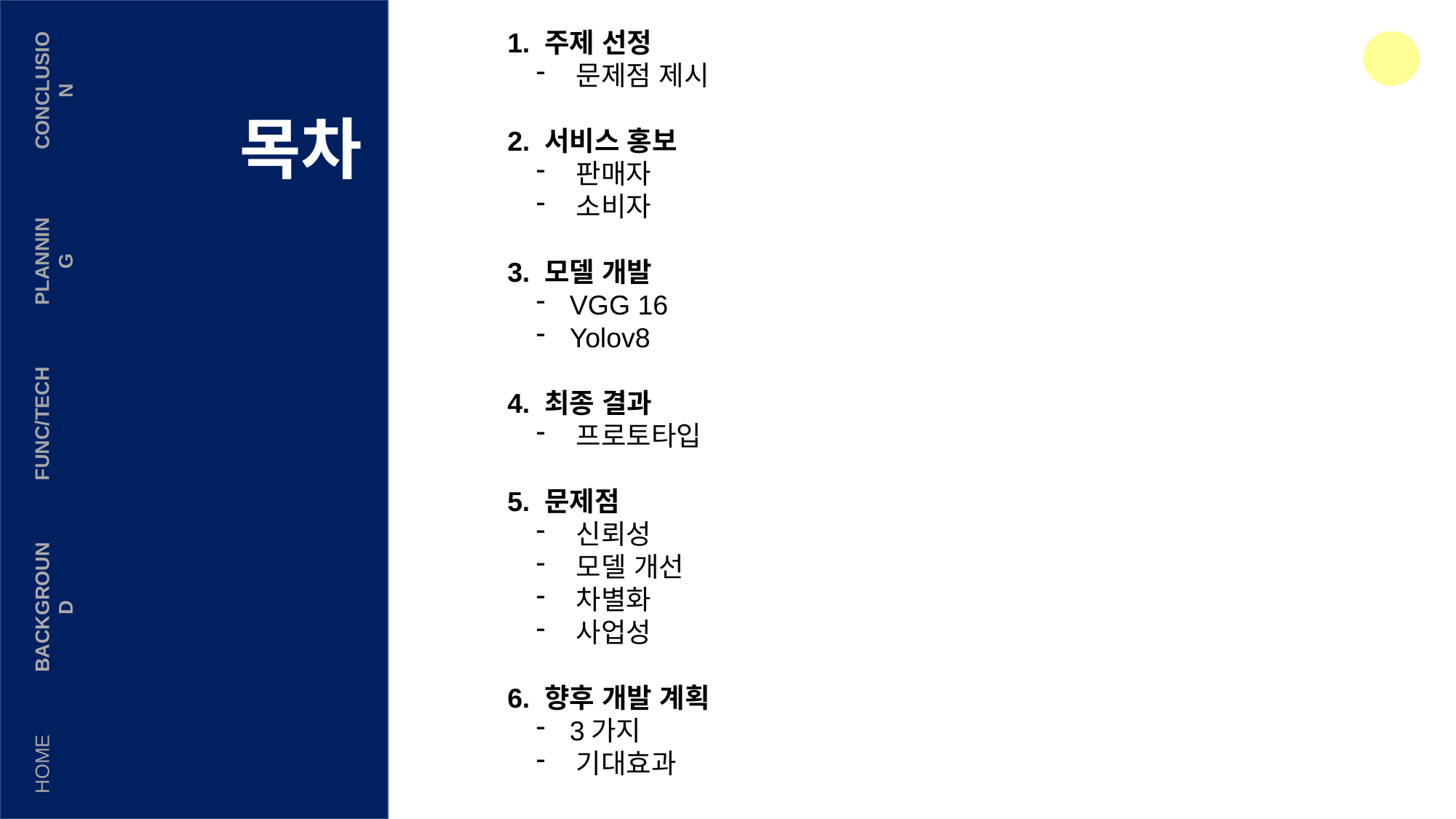

1. 주제 선정
 문제점 제시

2. 서비스 홍보
 판매자
 소비자

3. 모델 개발
 VGG 16
 Yolov8

4. 최종 결과
 프로토타입

5. 문제점
 신뢰성
 모델 개선
 차별화
 사업성

6. 향후 개발 계획
 3가지
 기대효과

CONCLUSION
목차
PLANNING
FUNC/TECH
BACKGROUND
HOME